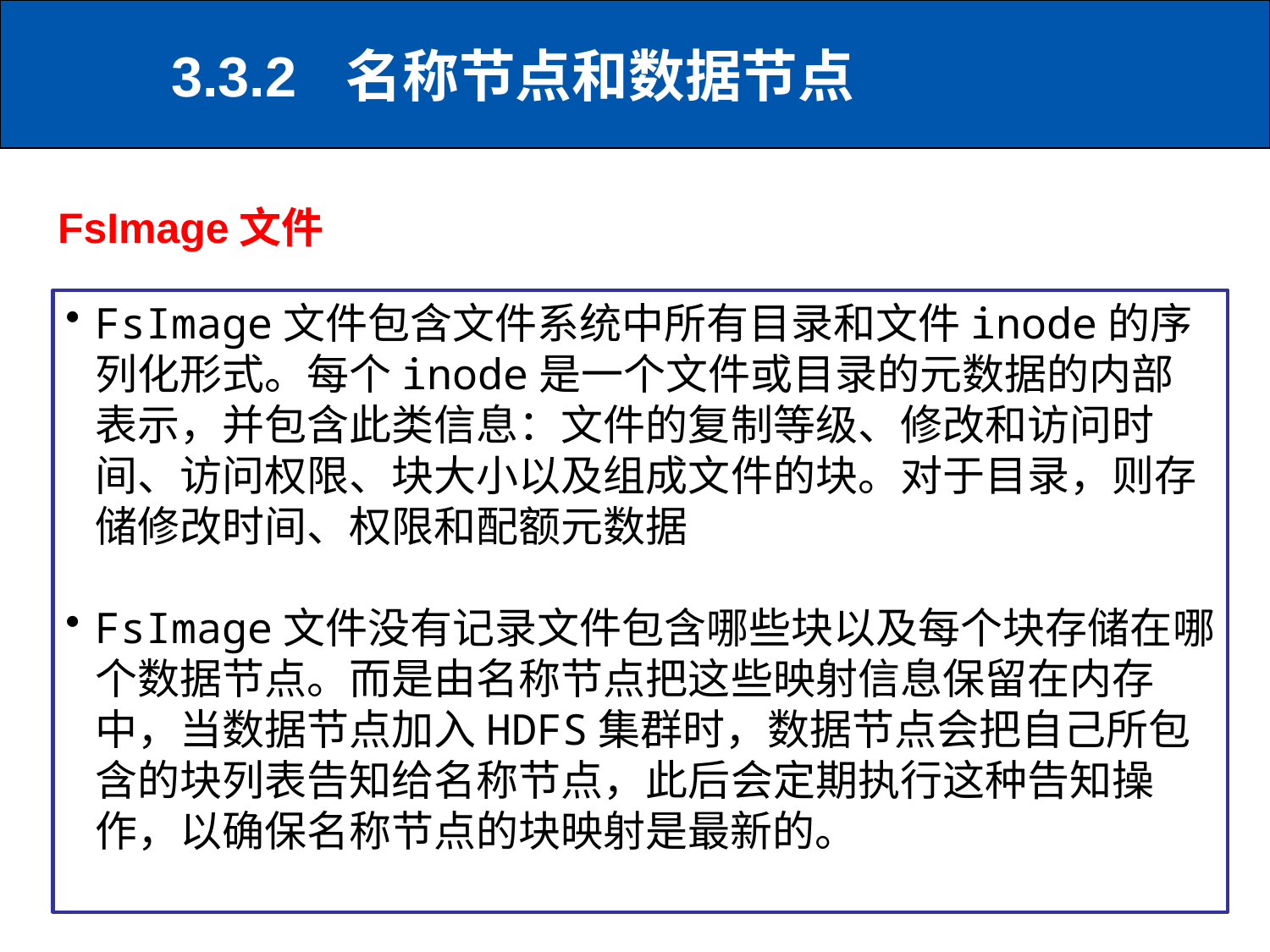

# 3.3.2	名称节点和数据节点
FsImage文件
FsImage文件包含文件系统中所有目录和文件inode的序列化形式。每个inode是一个文件或目录的元数据的内部表示，并包含此类信息：文件的复制等级、修改和访问时间、访问权限、块大小以及组成文件的块。对于目录，则存储修改时间、权限和配额元数据

FsImage文件没有记录文件包含哪些块以及每个块存储在哪个数据节点。而是由名称节点把这些映射信息保留在内存中，当数据节点加入HDFS集群时，数据节点会把自己所包含的块列表告知给名称节点，此后会定期执行这种告知操作，以确保名称节点的块映射是最新的。